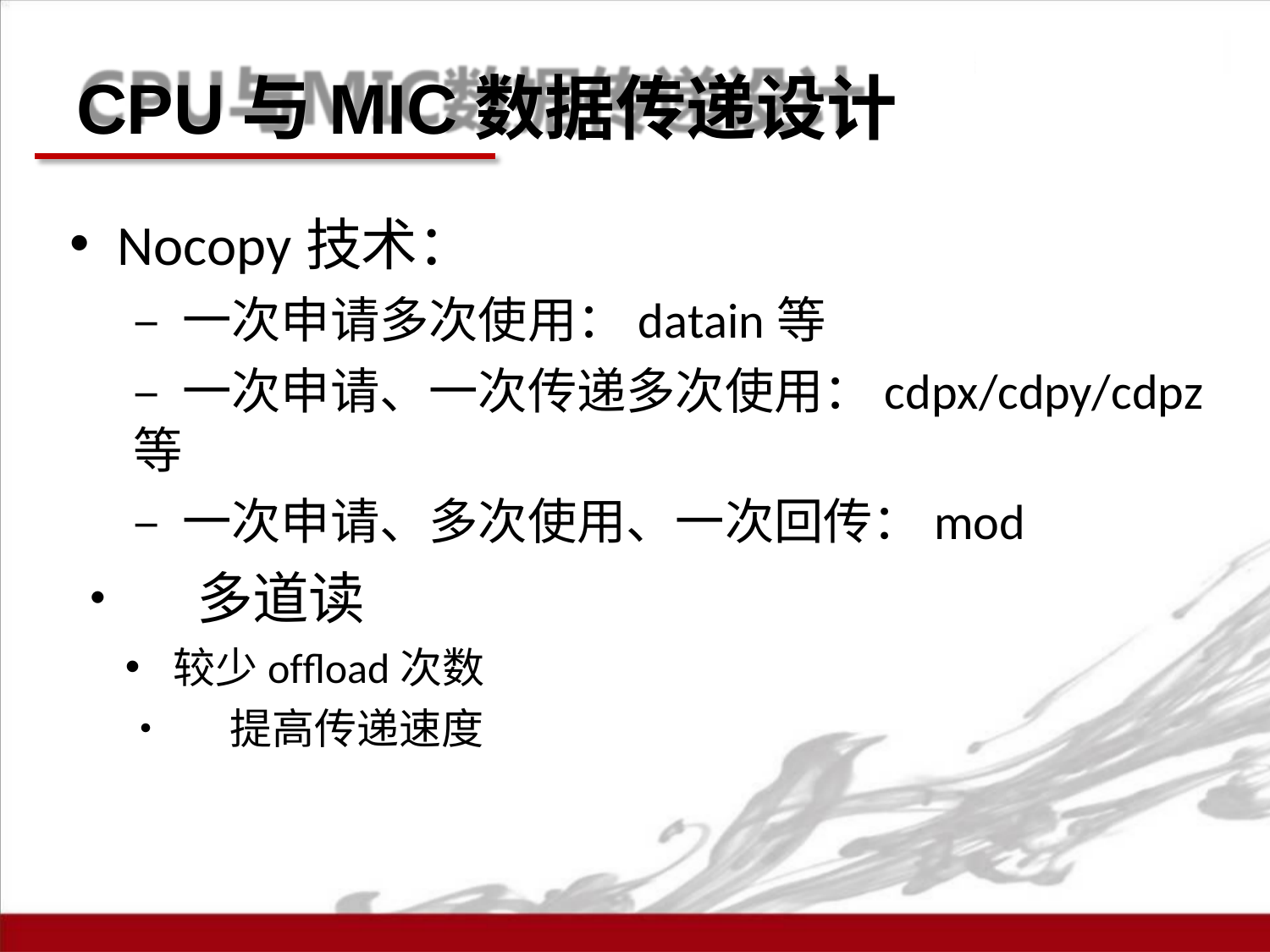

# CPU与MIC数据传递设计

Nocopy技术：
– 一次申请多次使用：datain等
– 一次申请、一次传递多次使用：cdpx/cdpy/cdpz等
– 一次申请、多次使用、一次回传：mod
•	多道读
较少offload次数
•	提高传递速度